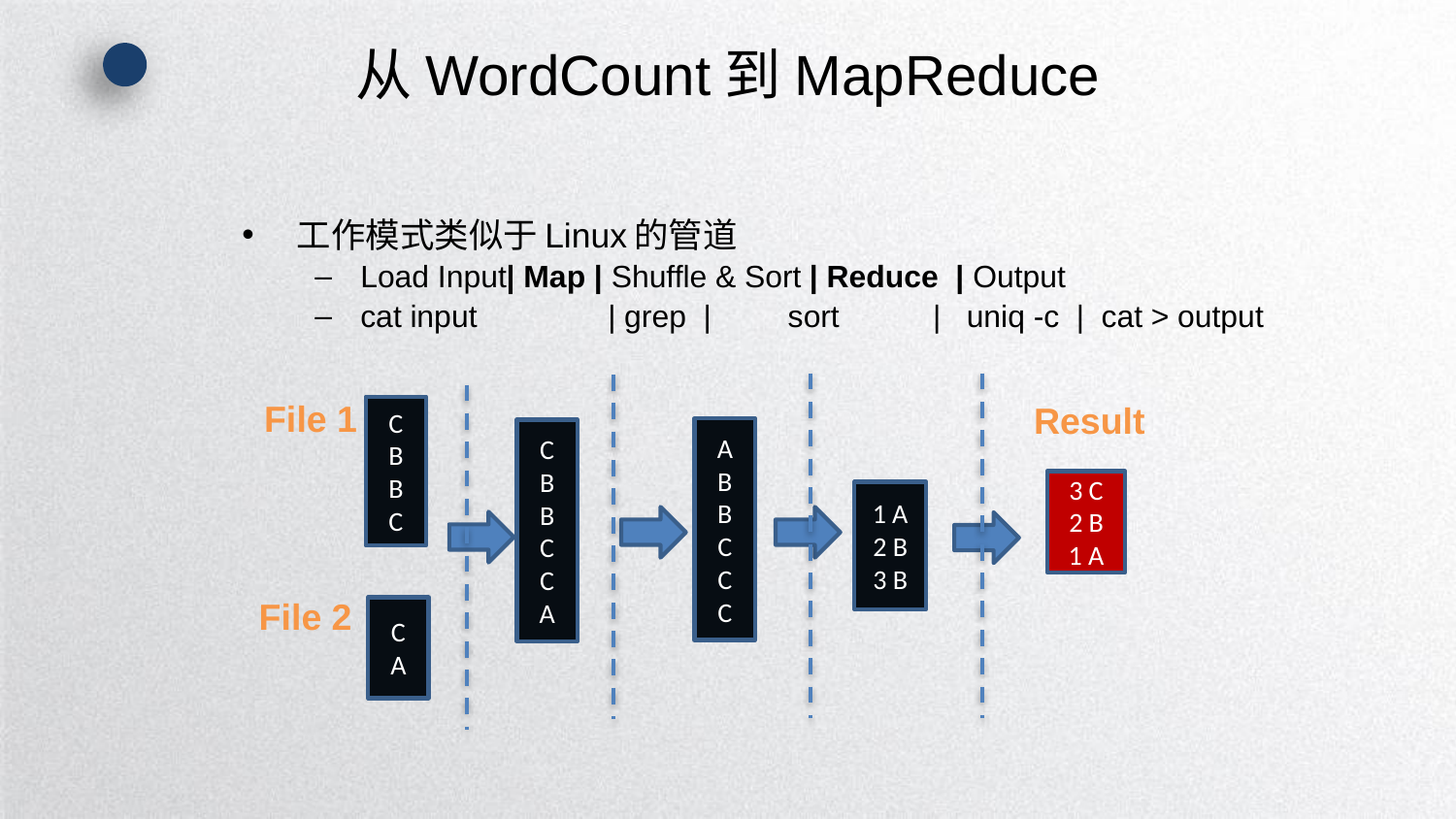

# 从WordCount到MapReduce
工作模式类似于Linux的管道
Load Input| Map | Shuffle & Sort | Reduce  | Output
cat input 	| grep  |         sort           |   uniq -c  |  cat > output
File 1
Result
C
B
B
C
3 C
2 B
1 A

File 2
C
A
A
B
B
C
C
C
C
B
B
C
C
A
1 A
2 B
3 B